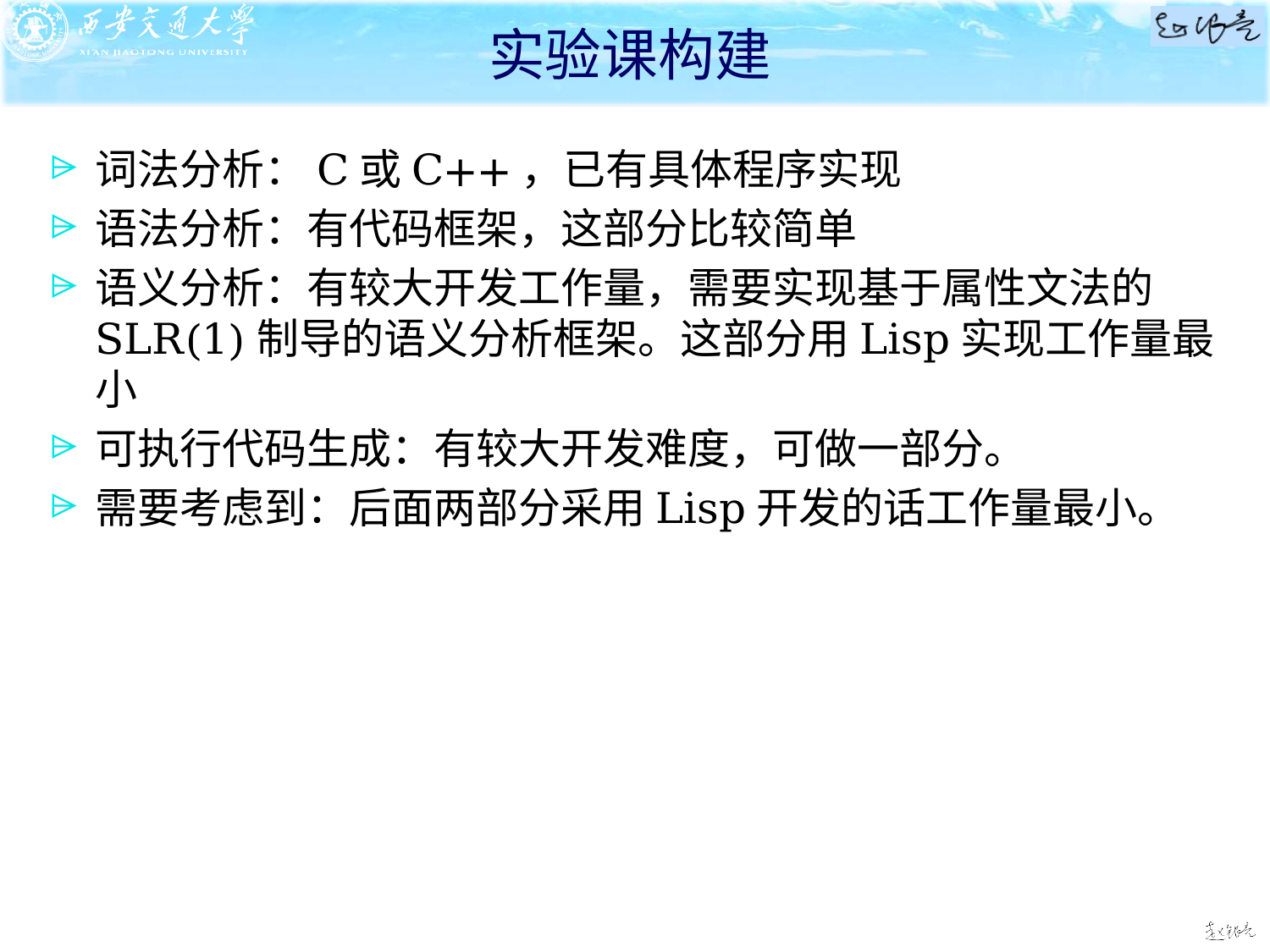

# 实验课构建
词法分析：C或C++，已有具体程序实现
语法分析：有代码框架，这部分比较简单
语义分析：有较大开发工作量，需要实现基于属性文法的SLR(1)制导的语义分析框架。这部分用Lisp实现工作量最小
可执行代码生成：有较大开发难度，可做一部分。
需要考虑到：后面两部分采用Lisp开发的话工作量最小。